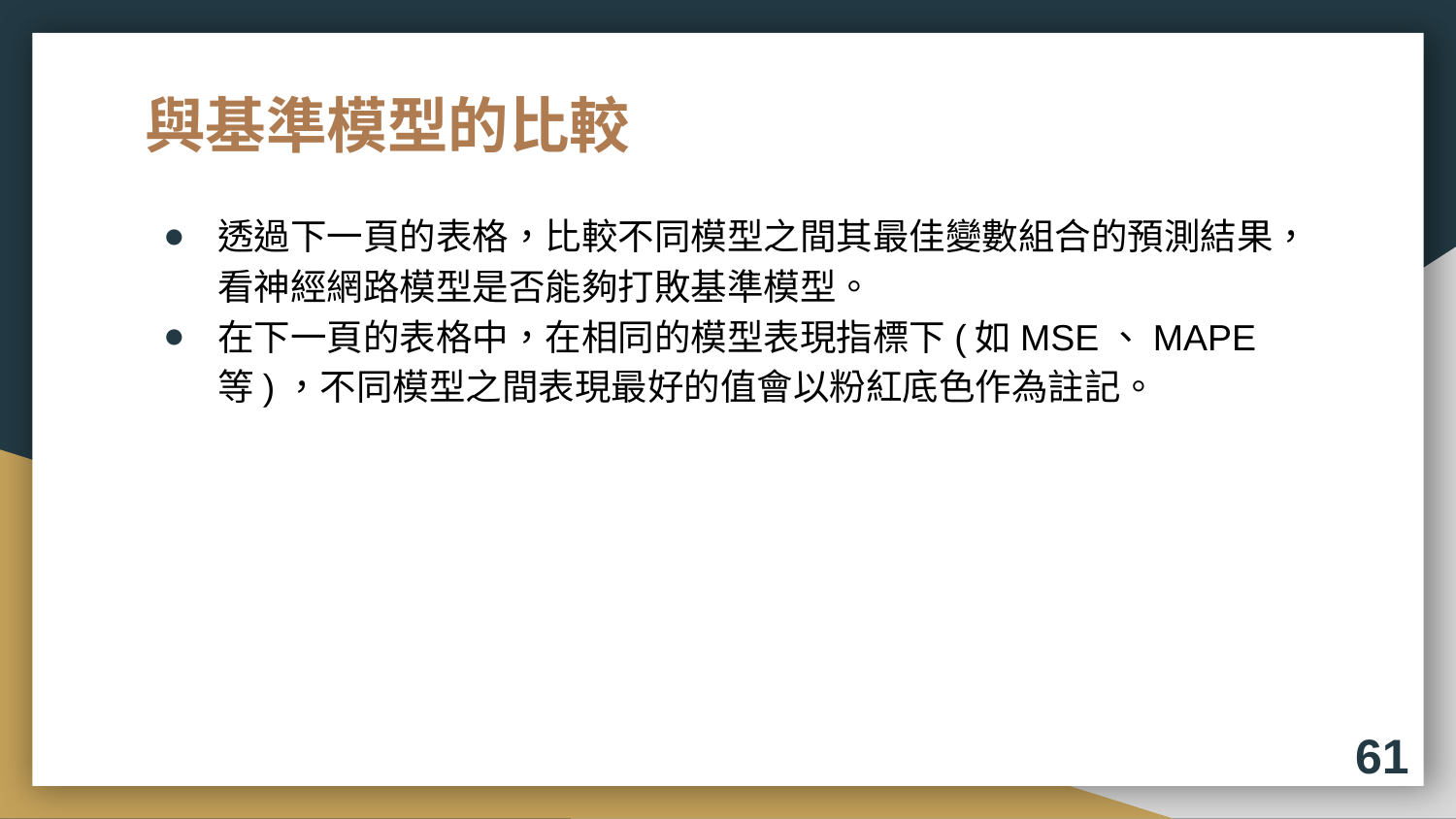

# 與基準模型的比較
透過下一頁的表格，比較不同模型之間其最佳變數組合的預測結果，看神經網路模型是否能夠打敗基準模型。
在下一頁的表格中，在相同的模型表現指標下(如MSE、MAPE等)，不同模型之間表現最好的值會以粉紅底色作為註記。

61